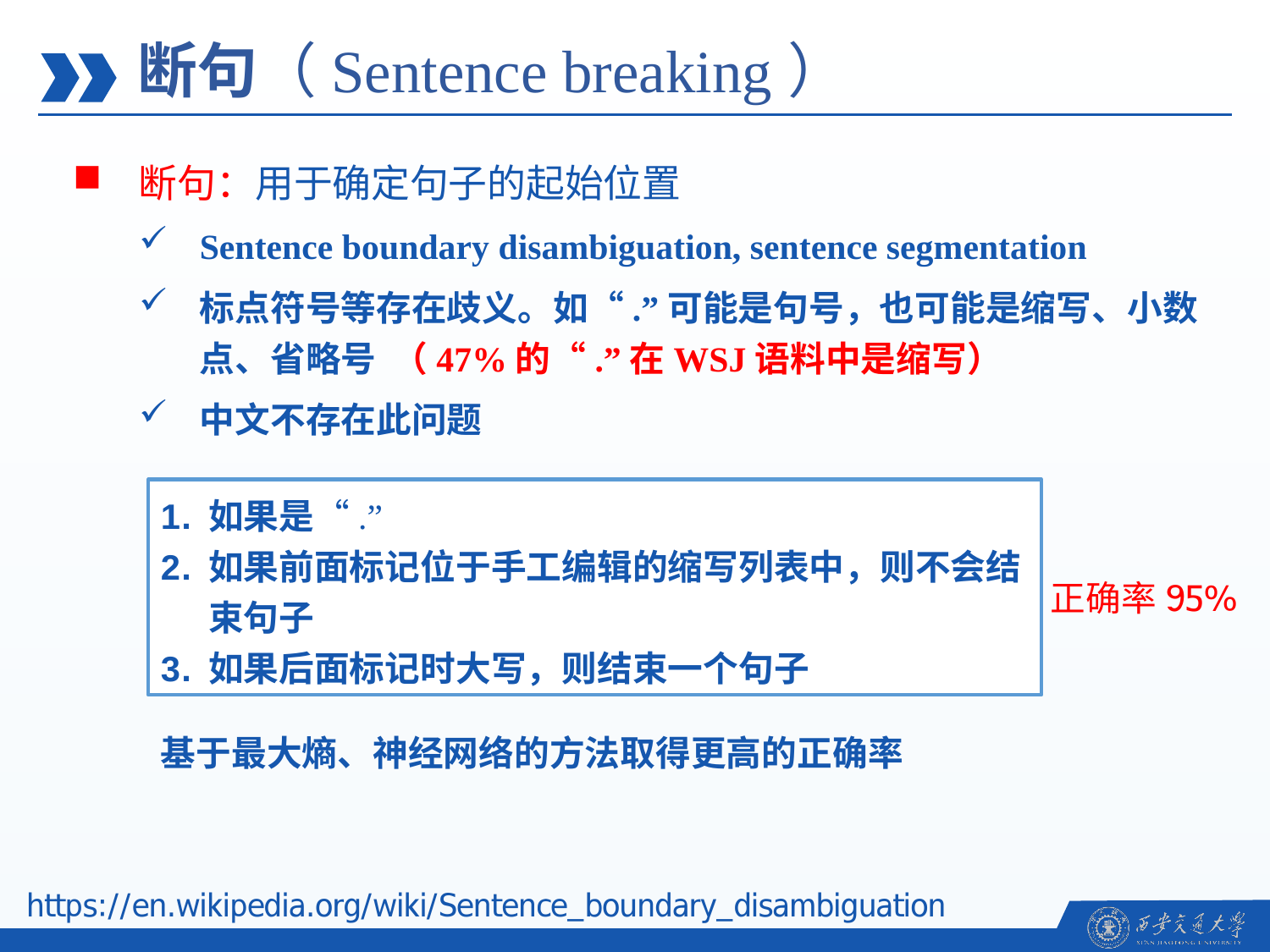

断句（Sentence breaking）

断句：用于确定句子的起始位置
Sentence boundary disambiguation, sentence segmentation
标点符号等存在歧义。如“.”可能是句号，也可能是缩写、小数点、省略号  （47%的“.”在WSJ语料中是缩写）
中文不存在此问题

如果是“.”
如果前面标记位于手工编辑的缩写列表中，则不会结束句子
如果后面标记时大写，则结束一个句子
正确率95%
基于最大熵、神经网络的方法取得更高的正确率
https://en.wikipedia.org/wiki/Sentence_boundary_disambiguation